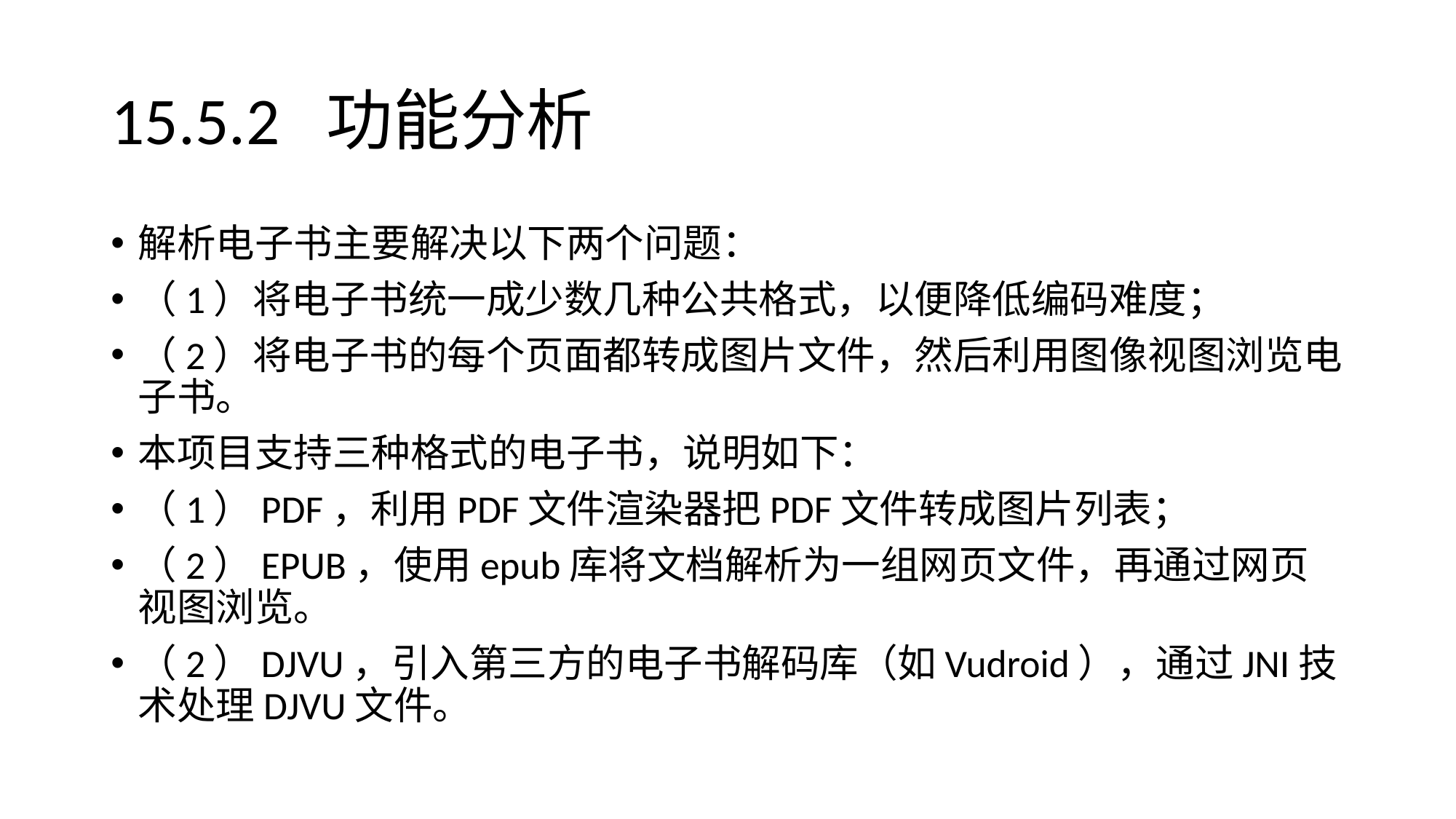

# 15.5.2  功能分析
解析电子书主要解决以下两个问题：
（1）将电子书统一成少数几种公共格式，以便降低编码难度；
（2）将电子书的每个页面都转成图片文件，然后利用图像视图浏览电子书。
本项目支持三种格式的电子书，说明如下：
（1）PDF，利用PDF文件渲染器把PDF文件转成图片列表；
（2）EPUB，使用epub库将文档解析为一组网页文件，再通过网页视图浏览。
（2）DJVU，引入第三方的电子书解码库（如Vudroid），通过JNI技术处理DJVU文件。